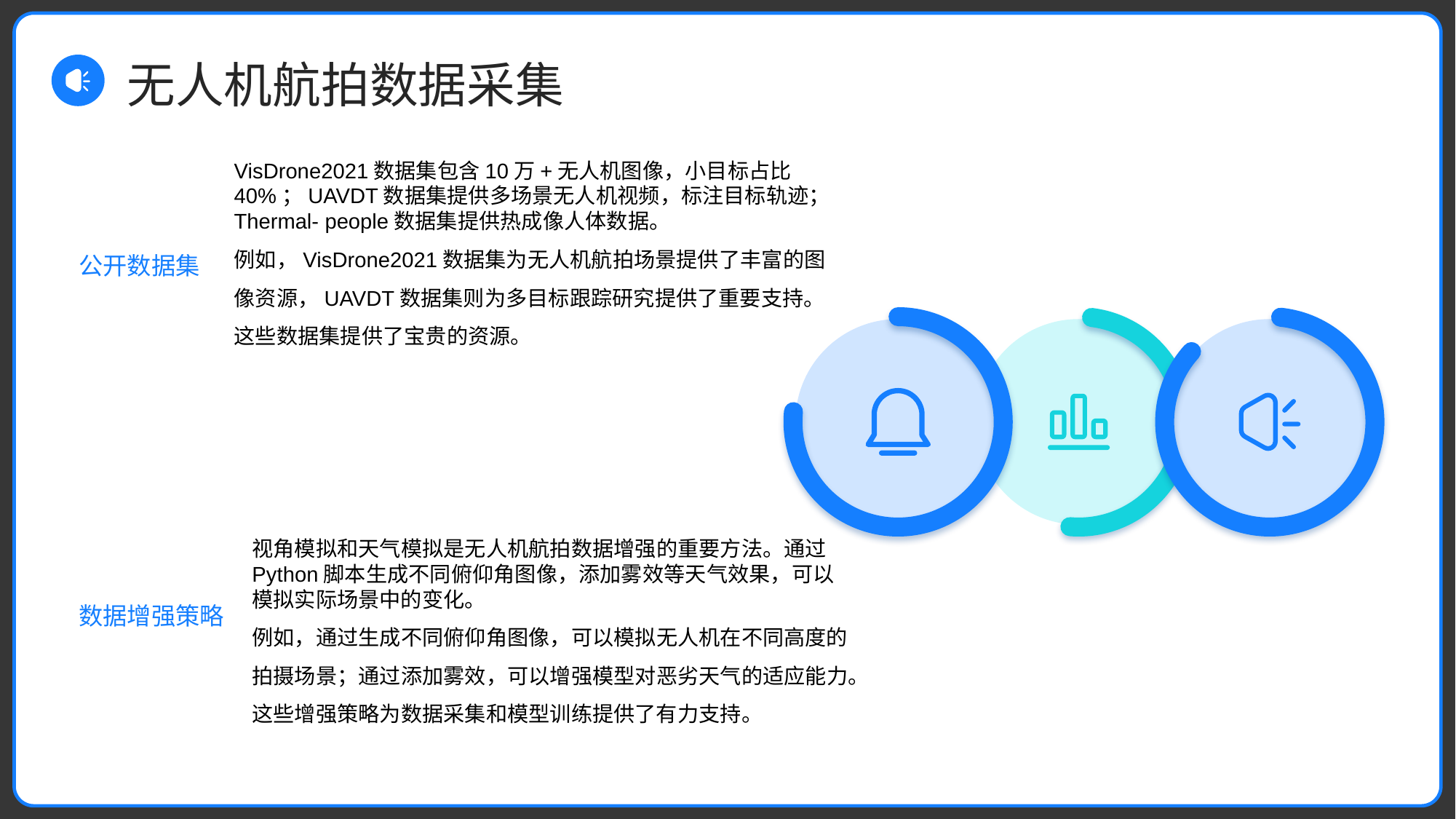

无人机航拍数据采集

VisDrone2021数据集包含10万+无人机图像，小目标占比40%；UAVDT数据集提供多场景无人机视频，标注目标轨迹；Thermal- people数据集提供热成像人体数据。
例如，VisDrone2021数据集为无人机航拍场景提供了丰富的图像资源，UAVDT数据集则为多目标跟踪研究提供了重要支持。这些数据集提供了宝贵的资源。
公开数据集

视角模拟和天气模拟是无人机航拍数据增强的重要方法。通过Python脚本生成不同俯仰角图像，添加雾效等天气效果，可以模拟实际场景中的变化。
例如，通过生成不同俯仰角图像，可以模拟无人机在不同高度的拍摄场景；通过添加雾效，可以增强模型对恶劣天气的适应能力。这些增强策略为数据采集和模型训练提供了有力支持。
数据增强策略